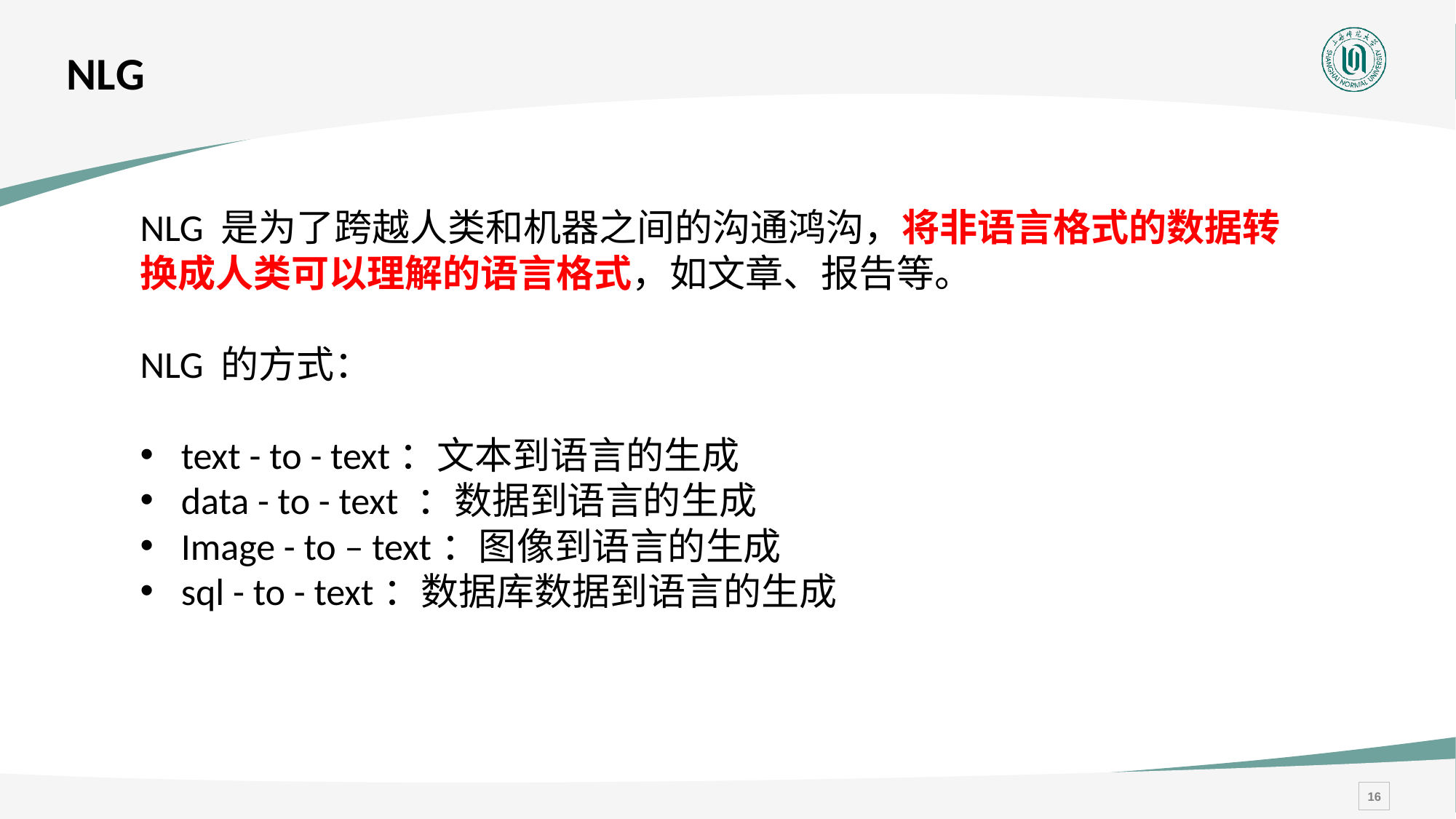

# NLG
NLG 是为了跨越人类和机器之间的沟通鸿沟，将非语言格式的数据转换成人类可以理解的语言格式，如文章、报告等。

NLG 的方式：

text - to - text：文本到语言的生成
data - to - text ：数据到语言的生成
Image - to – text：图像到语言的生成
sql - to - text：数据库数据到语言的生成